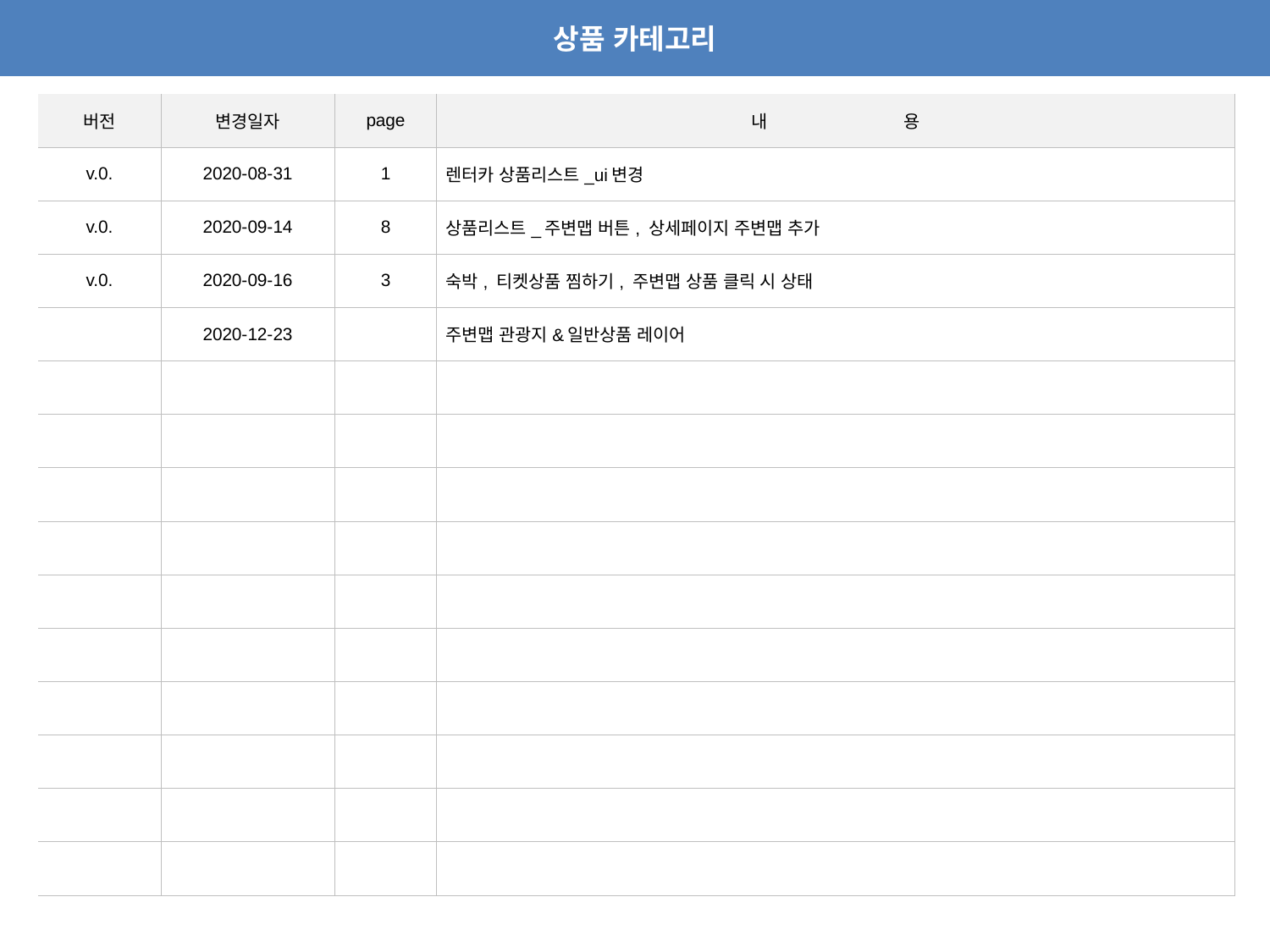

상품 카테고리
| 버전 | 변경일자 | page | 내 용 |
| --- | --- | --- | --- |
| v.0. | 2020-08-31 | 1 | 렌터카 상품리스트\_ui변경 |
| v.0. | 2020-09-14 | 8 | 상품리스트\_주변맵 버튼, 상세페이지 주변맵 추가 |
| v.0. | 2020-09-16 | 3 | 숙박, 티켓상품 찜하기, 주변맵 상품 클릭 시 상태 |
|  | 2020-12-23 |  | 주변맵 관광지&일반상품 레이어 |
|  |  |  |  |
|  |  |  |  |
|  |  |  |  |
|  |  |  |  |
|  |  |  |  |
|  |  |  |  |
|  |  |  |  |
|  |  |  |  |
|  |  |  |  |
|  |  |  |  |